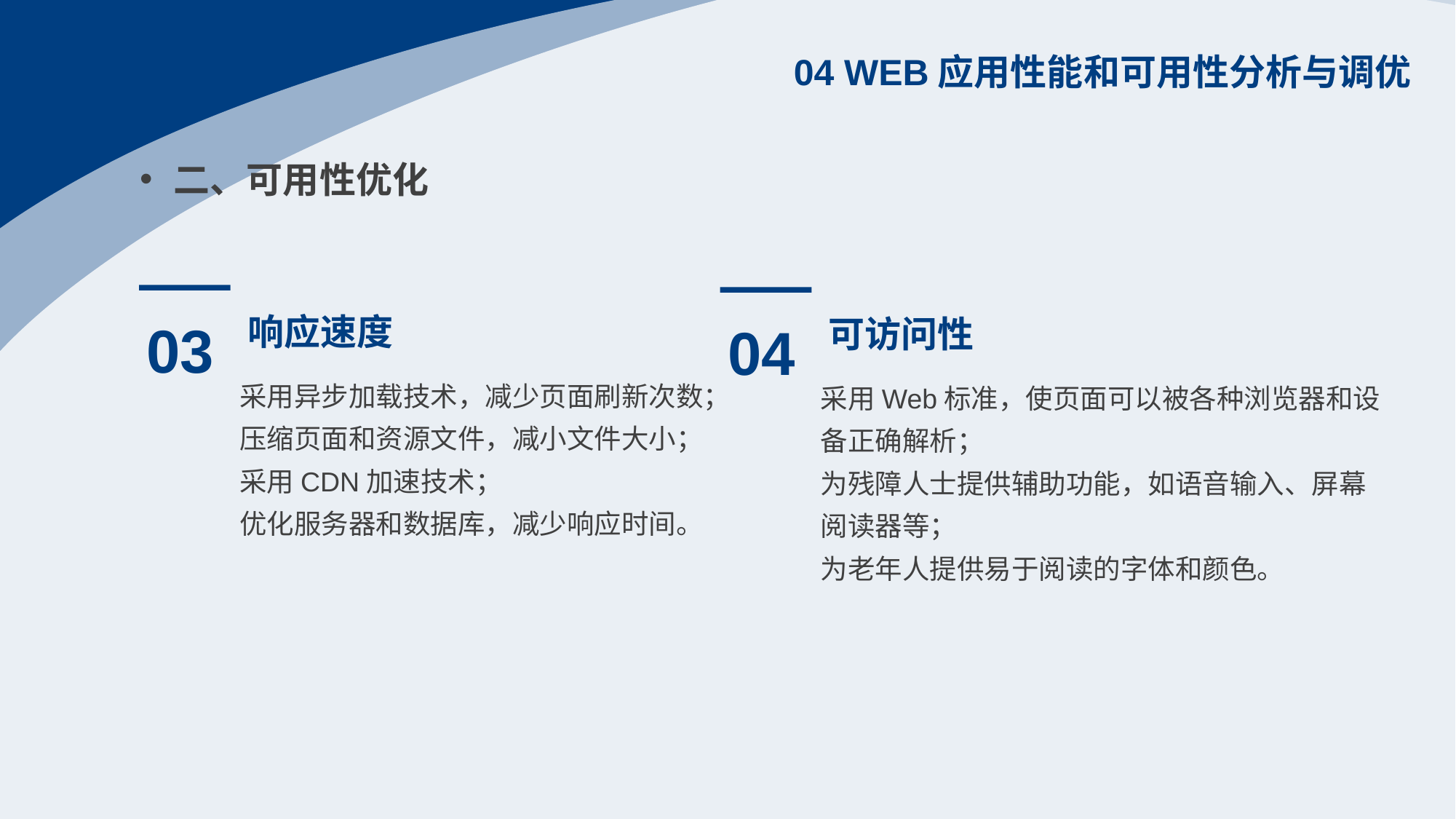

04 WEB应用性能和可用性分析与调优
二、可用性优化
03

04

响应速度
可访问性
采用异步加载技术，减少页面刷新次数；
压缩页面和资源文件，减小文件大小；
采用CDN加速技术；
优化服务器和数据库，减少响应时间。
采用Web标准，使页面可以被各种浏览器和设备正确解析；
为残障人士提供辅助功能，如语音输入、屏幕阅读器等；
为老年人提供易于阅读的字体和颜色。